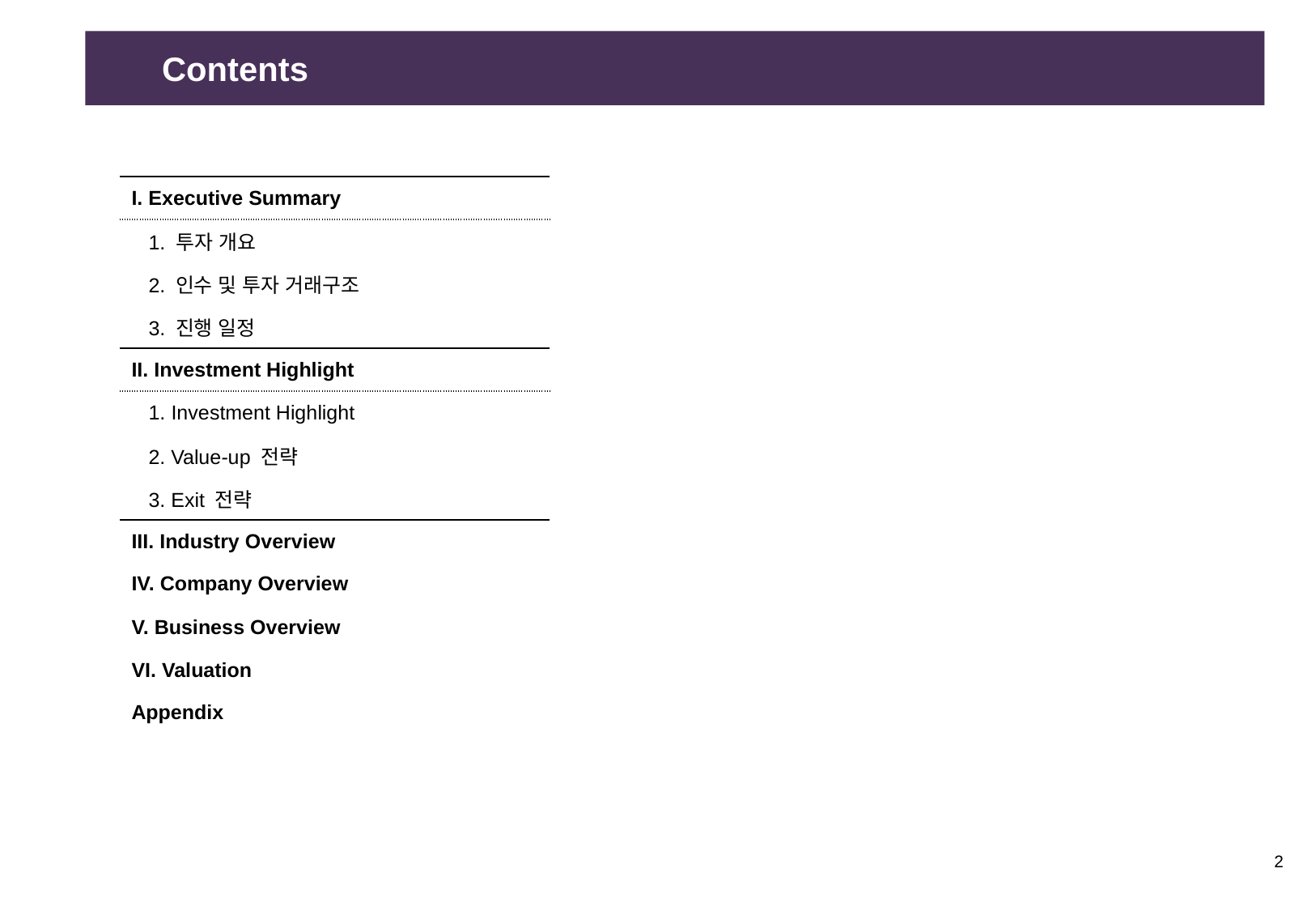

Contents
|  |  |  |  |  |
| --- | --- | --- | --- | --- |
| I. Executive Summary |  |  |  |  |
| 1. 투자 개요 |  |  |  |  |
| 2. 인수 및 투자 거래구조 |  |  |  |  |
| 3. 진행 일정 |  |  |  |  |
| II. Investment Highlight |  |  |  |  |
| 1. Investment Highlight |  |  |  |  |
| 2. Value-up 전략 |  |  |  |  |
| 3. Exit 전략 |  |  |  |  |
| III. Industry Overview |  |  |  |  |
| IV. Company Overview |  |  |  |  |
| V. Business Overview |  |  |  |  |
| VI. Valuation |  |  |  |  |
| Appendix |  |  |  |  |